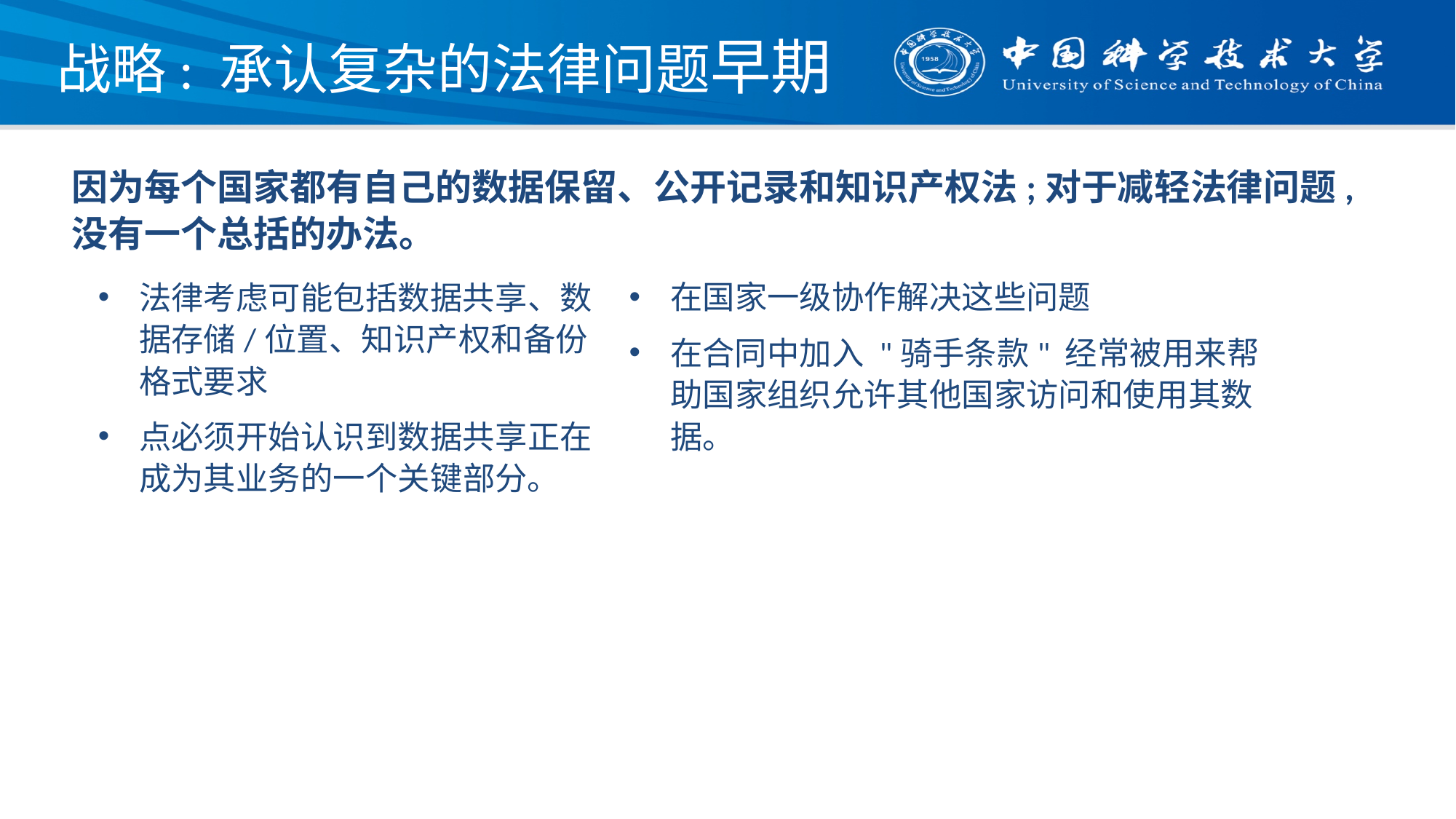

# 战略: 承认复杂的法律问题早期
因为每个国家都有自己的数据保留、公开记录和知识产权法;对于减轻法律问题, 没有一个总括的办法。

法律考虑可能包括数据共享、数据存储/位置、知识产权和备份格式要求
点必须开始认识到数据共享正在成为其业务的一个关键部分。

在国家一级协作解决这些问题
在合同中加入 "骑手条款" 经常被用来帮助国家组织允许其他国家访问和使用其数据。